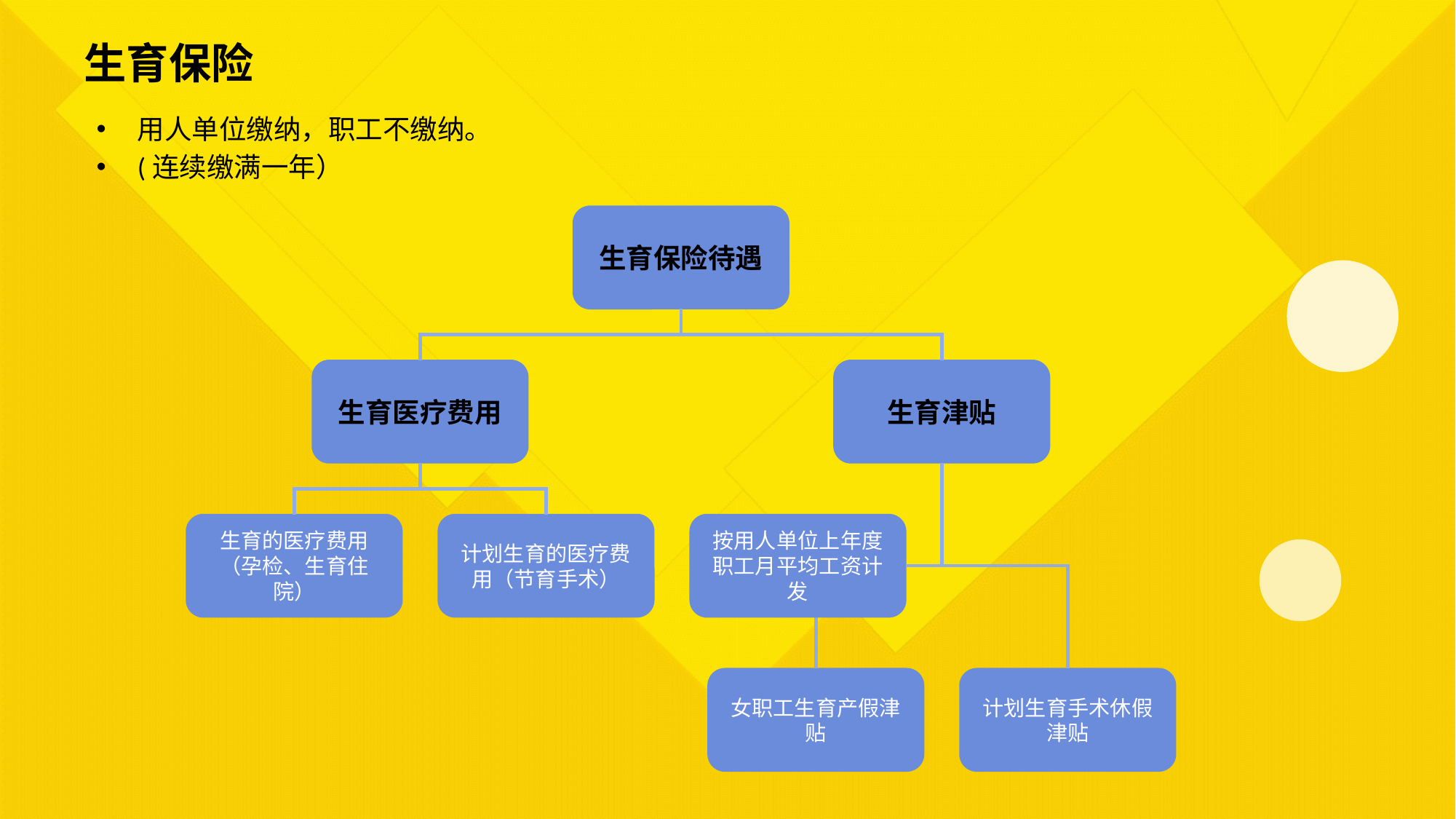

生育保险

用人单位缴纳，职工不缴纳。
(连续缴满一年）

生育保险待遇
生育医疗费用
生育津贴
生育的医疗费用（孕检、生育住院）
计划生育的医疗费用（节育手术）
按用人单位上年度职工月平均工资计发
女职工生育产假津贴
计划生育手术休假津贴